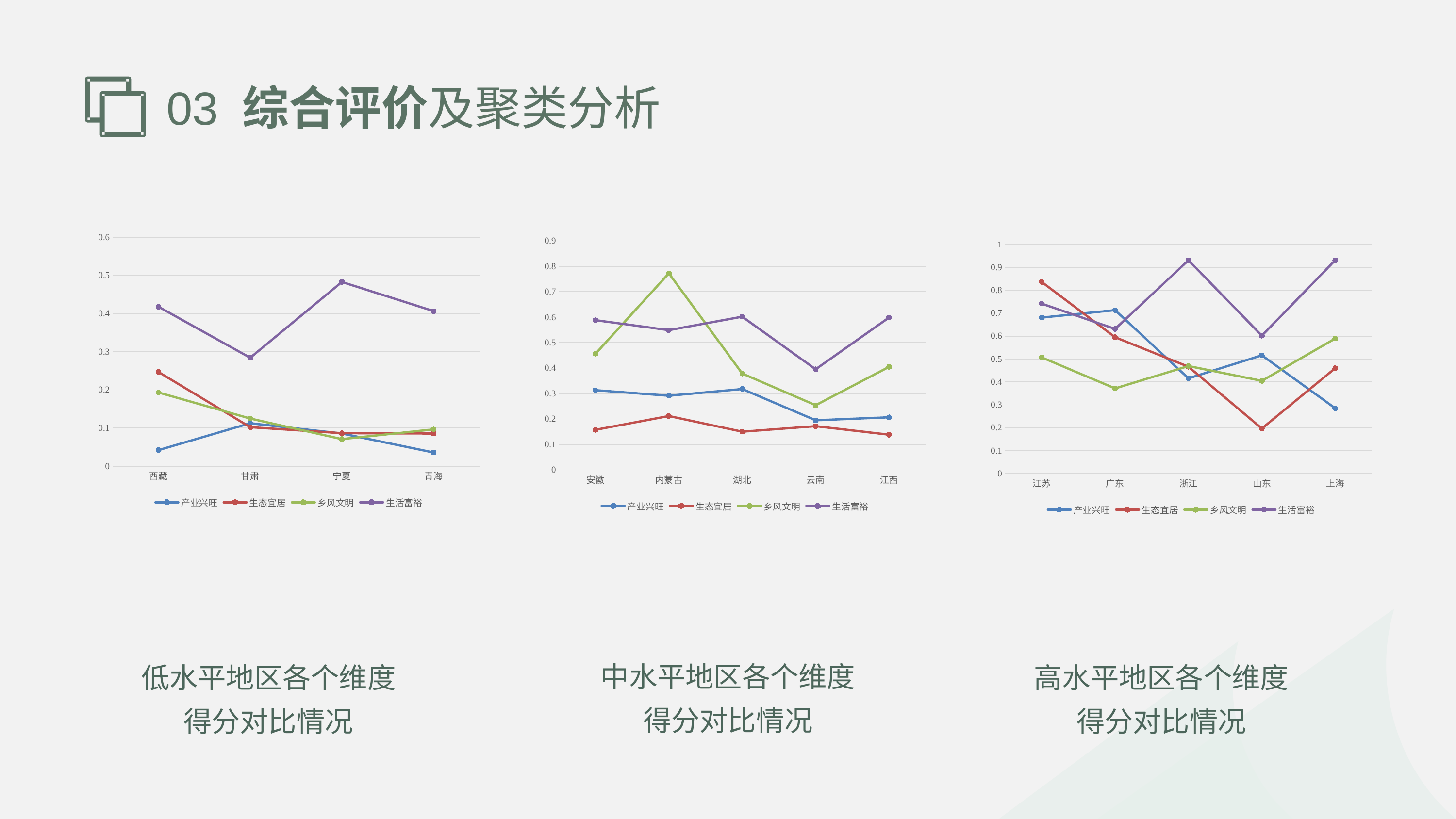

03 综合评价及聚类分析

### Chart

| Category | 产业兴旺 | 生态宜居 | 乡风文明 | 生活富裕 |
|---|---|---|---|---|
| 西藏 | 0.0420741062103294 | 0.246645936259946 | 0.193083501374369 | 0.41765782759954 |
| 甘肃 | 0.112521274041154 | 0.10215662506202 | 0.124872202652967 | 0.284112185664401 |
| 宁夏 | 0.0856347418799605 | 0.0864943354062899 | 0.0708516931318541 | 0.482590632258445 |
| 青海 | 0.0358669432115642 | 0.0855552797093883 | 0.0964361035978838 | 0.406286575700429 |

### Chart

| Category | 产业兴旺 | 生态宜居 | 乡风文明 | 生活富裕 |
|---|---|---|---|---|
| 安徽 | 0.312989439314609 | 0.157416549646686 | 0.456322260640094 | 0.588104180595211 |
| 内蒙古 | 0.291258101433539 | 0.21154430137971 | 0.772160657194443 | 0.549029452531664 |
| 湖北 | 0.317505802650036 | 0.150051254740026 | 0.378386998127509 | 0.601873451282578 |
| 云南 | 0.194798474535069 | 0.171647982450995 | 0.253920911793676 | 0.395267052463085 |
| 江西 | 0.206472695043878 | 0.138251247993556 | 0.404738596508166 | 0.598624889589442 |

### Chart

| Category | 产业兴旺 | 生态宜居 | 乡风文明 | 生活富裕 |
|---|---|---|---|---|
| 江苏 | 0.680891230478709 | 0.836522571244704 | 0.507032810071729 | 0.741858097465079 |
| 广东 | 0.713306680893727 | 0.595276645789737 | 0.371584591796171 | 0.631434735727704 |
| 浙江 | 0.415630221124691 | 0.466404316297669 | 0.469426495292417 | 0.930973694793886 |
| 山东 | 0.516257185160282 | 0.19667525130543 | 0.404709904321957 | 0.601981388999464 |
| 上海 | 0.284925802318324 | 0.460084826242669 | 0.589463659924018 | 0.931296154497365 |

中水平地区各个维度
得分对比情况
低水平地区各个维度
得分对比情况
高水平地区各个维度
得分对比情况